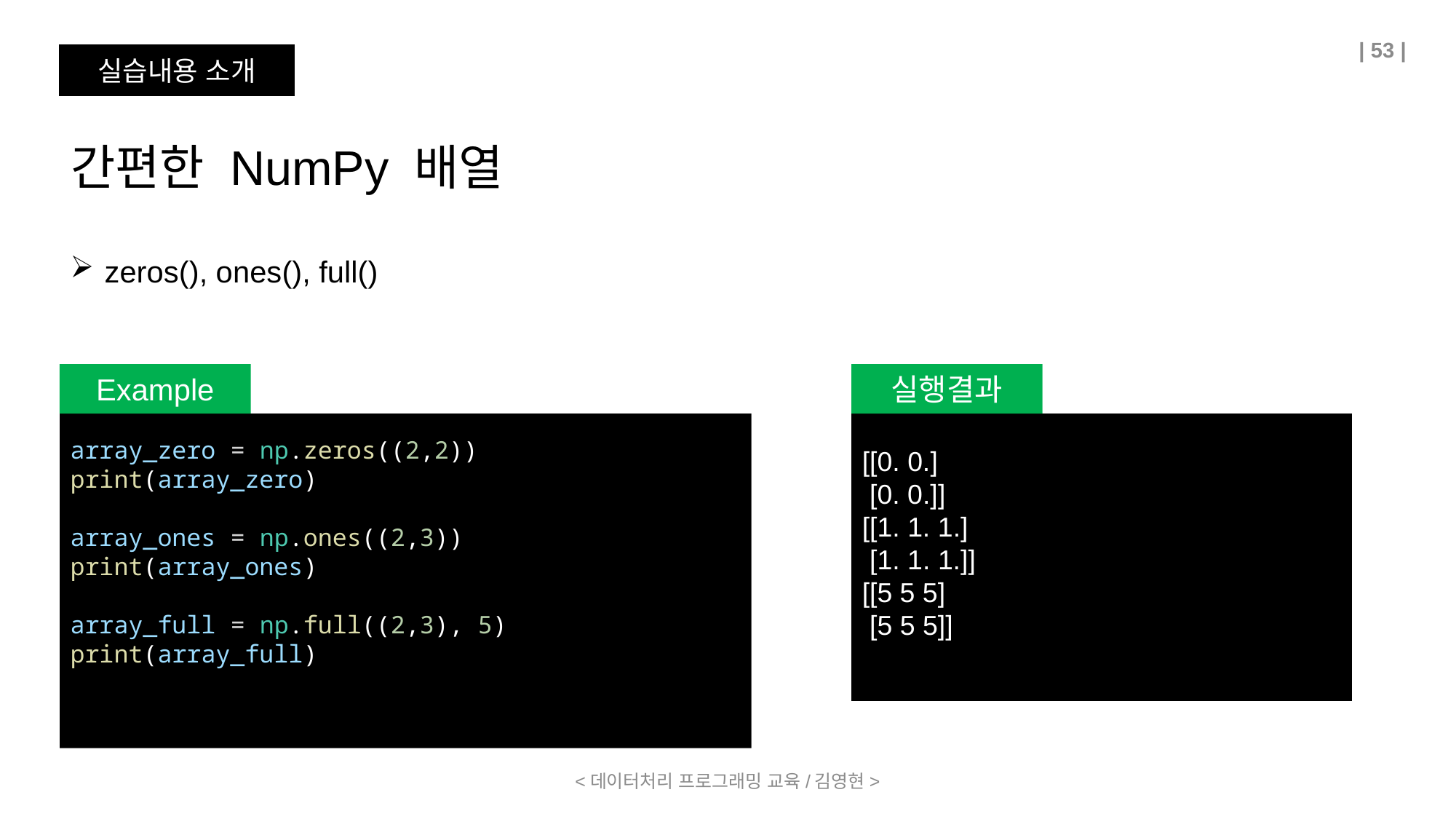

| 53 |
실습내용 소개
간편한 NumPy 배열
zeros(), ones(), full()
Example
실행결과

array_zero = np.zeros((2,2))
print(array_zero)
array_ones = np.ones((2,3))
print(array_ones)
array_full = np.full((2,3), 5)
print(array_full)
[[0. 0.]
 [0. 0.]]
[[1. 1. 1.]
 [1. 1. 1.]]
[[5 5 5]
 [5 5 5]]
<데이터처리 프로그래밍 교육/김영현>